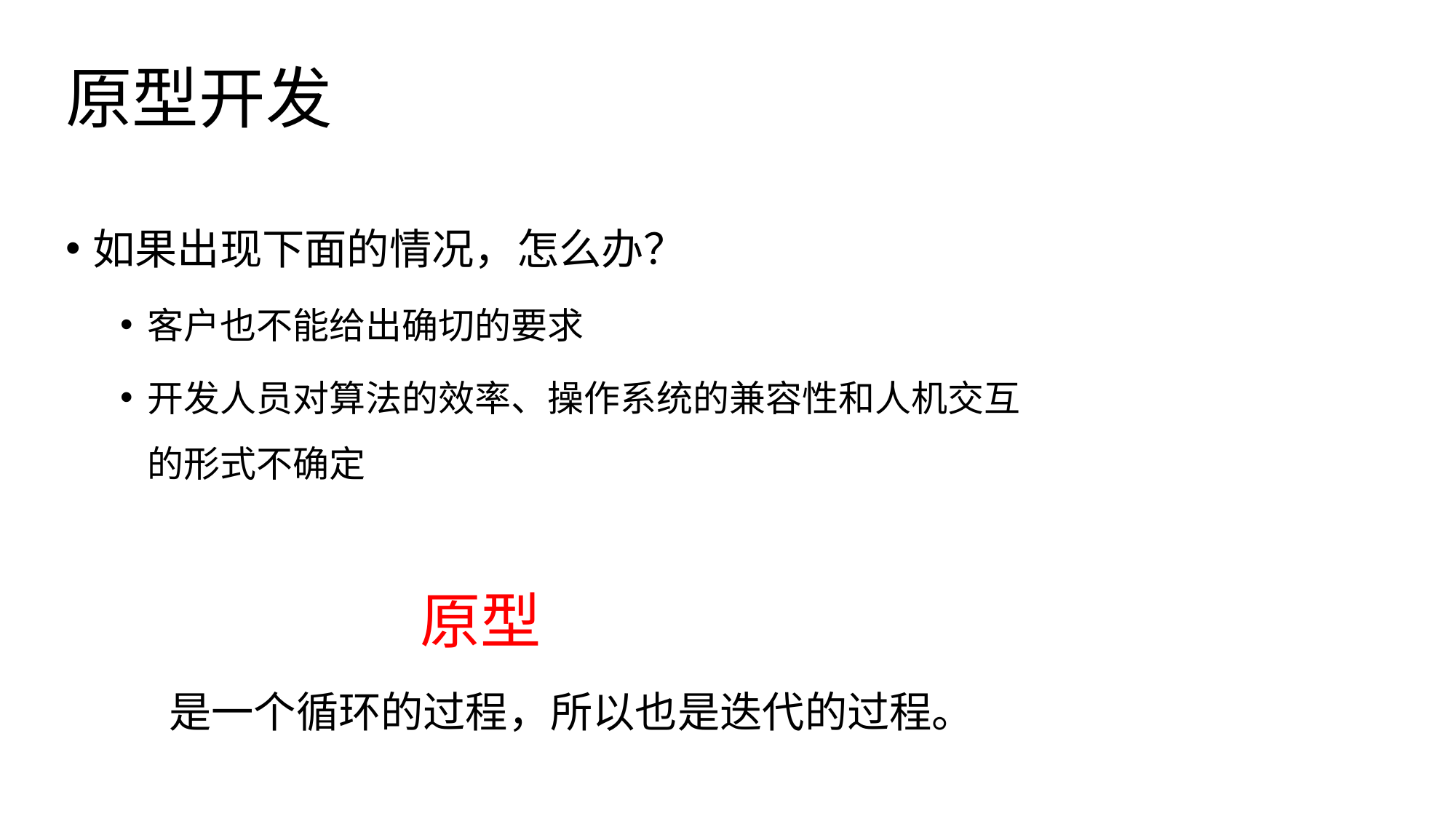

# 原型开发
如果出现下面的情况，怎么办？
客户也不能给出确切的要求
开发人员对算法的效率、操作系统的兼容性和人机交互的形式不确定

原型
是一个循环的过程，所以也是迭代的过程。